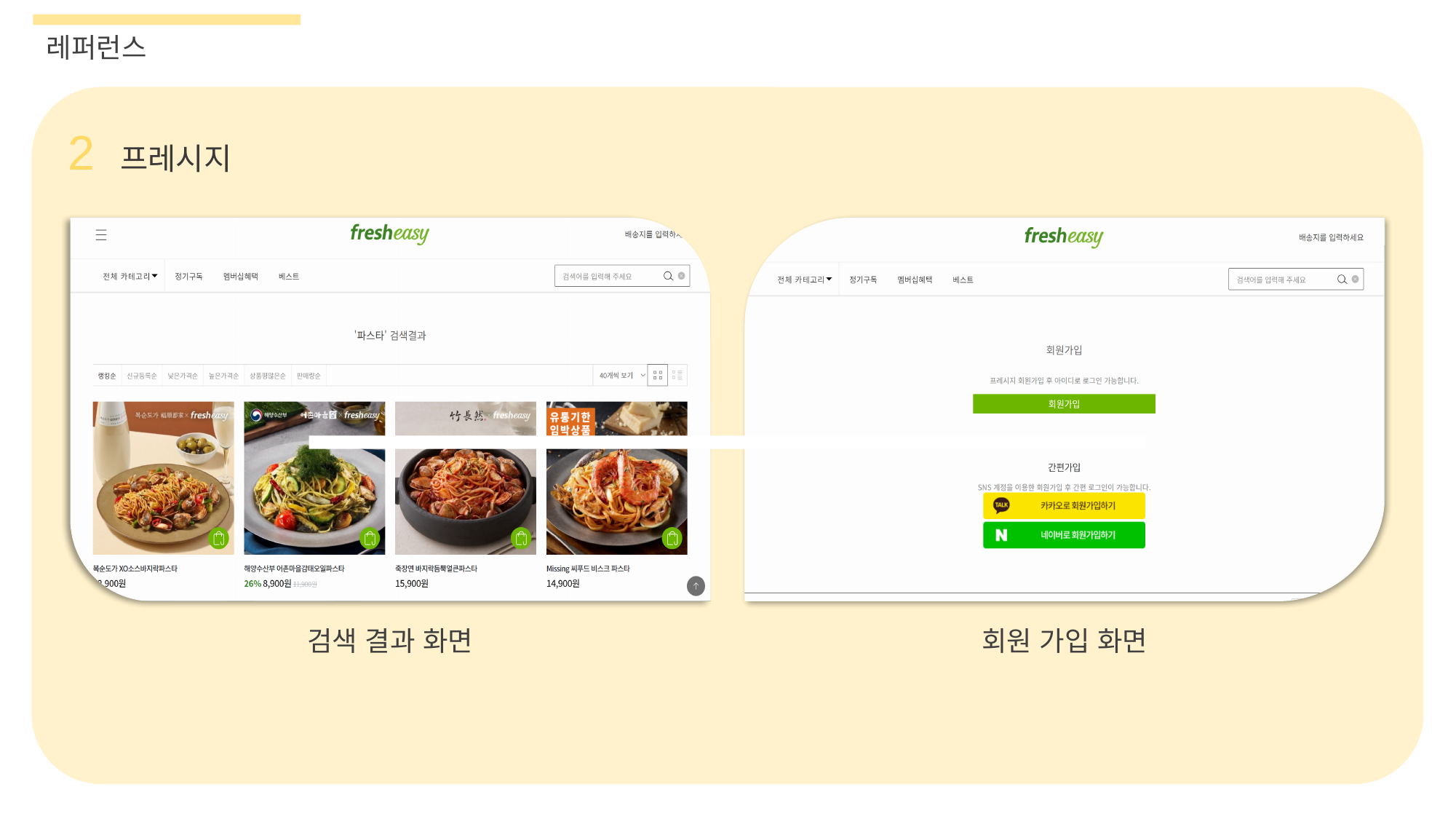

레퍼런스

2 프레시지

검색 결과 화면
회원 가입 화면